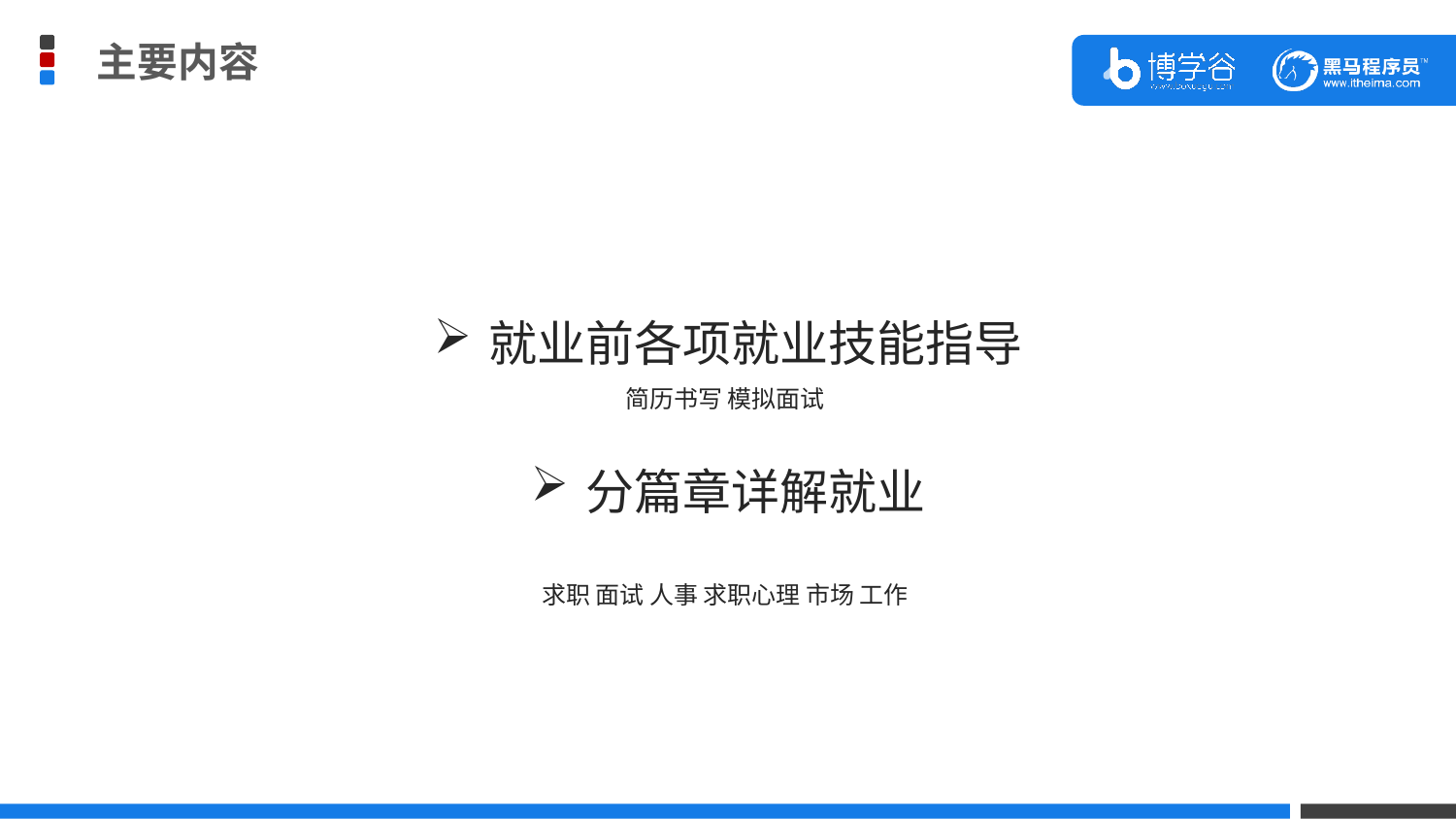

主要内容
就业前各项就业技能指导
简历书写 模拟面试
分篇章详解就业
求职 面试 人事 求职心理 市场 工作